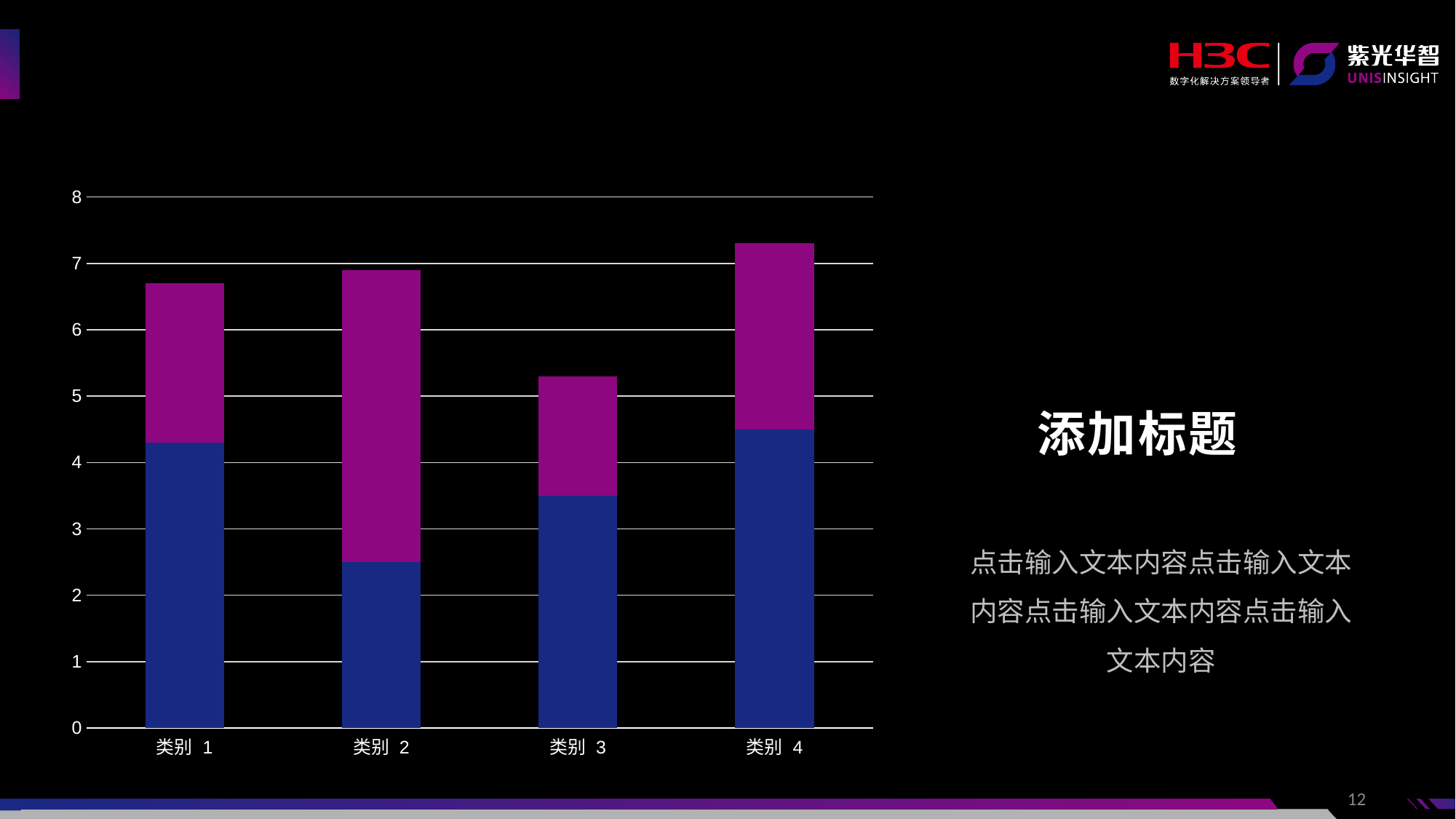

#

### Chart

| Category | 系列 1 | 系列 2 |
|---|---|---|
| 类别 1 | 4.3 | 2.4 |
| 类别 2 | 2.5 | 4.4 |
| 类别 3 | 3.5 | 1.8 |
| 类别 4 | 4.5 | 2.8 |
添 加 标 题
点击输入文本内容点击输入文本内容点击输入文本内容点击输入文本内容